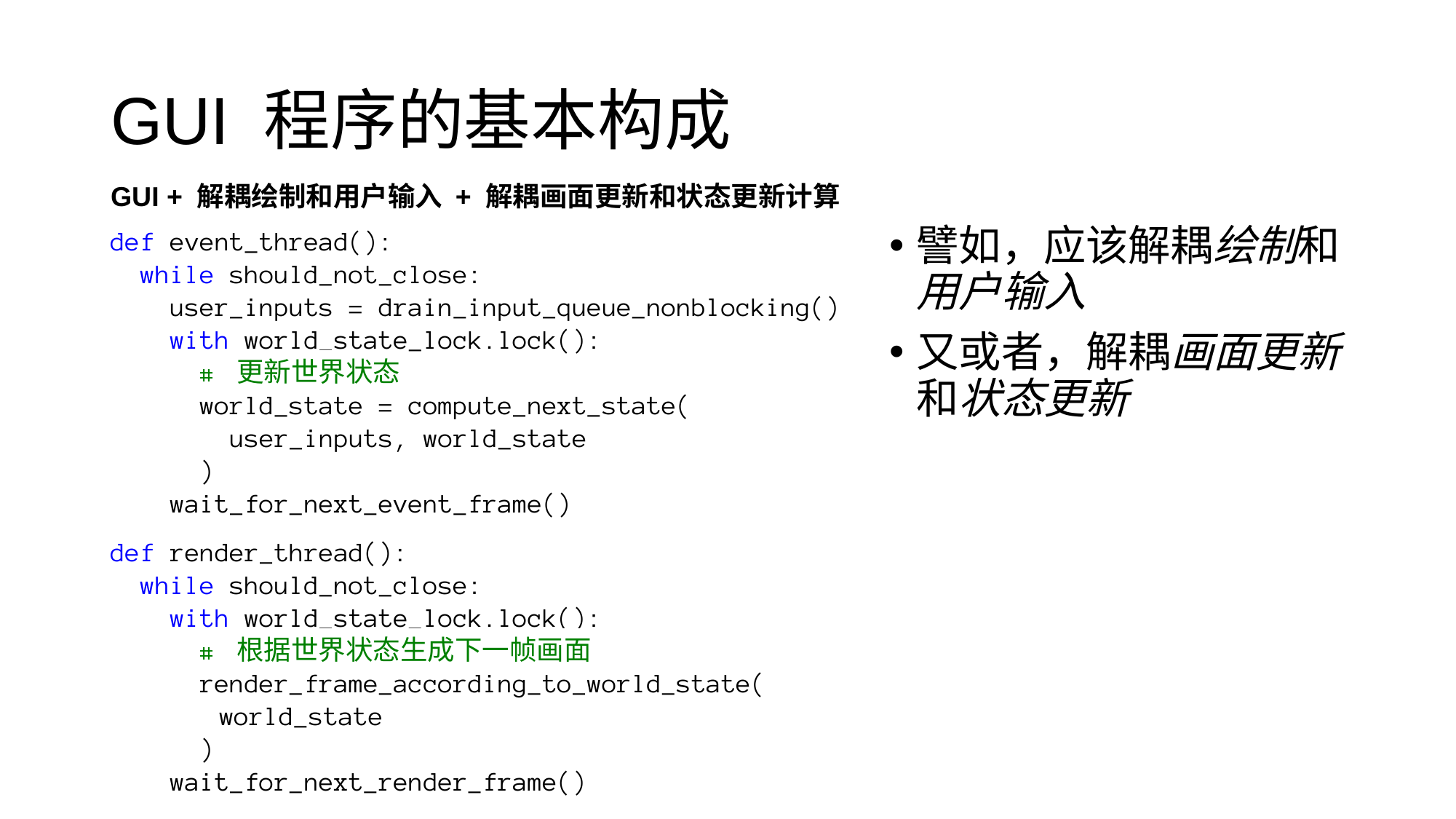

# GUI 程序的基本构成
GUI + 解耦绘制和用户输入 + 解耦画面更新和状态更新计算
def event_thread():
  while should_not_close:
    user_inputs = drain_input_queue_nonblocking()
    with world_state_lock.lock():
      # 更新世界状态
      world_state = compute_next_state(
        user_inputs, world_state
      )
    wait_for_next_event_frame()
def render_thread():
  while should_not_close:
    with world_state_lock.lock():
      # 根据世界状态生成下一帧画面
      render_frame_according_to_world_state(
	world_state
      )
    wait_for_next_render_frame()
譬如，应该解耦绘制和用户输入
又或者，解耦画面更新和状态更新